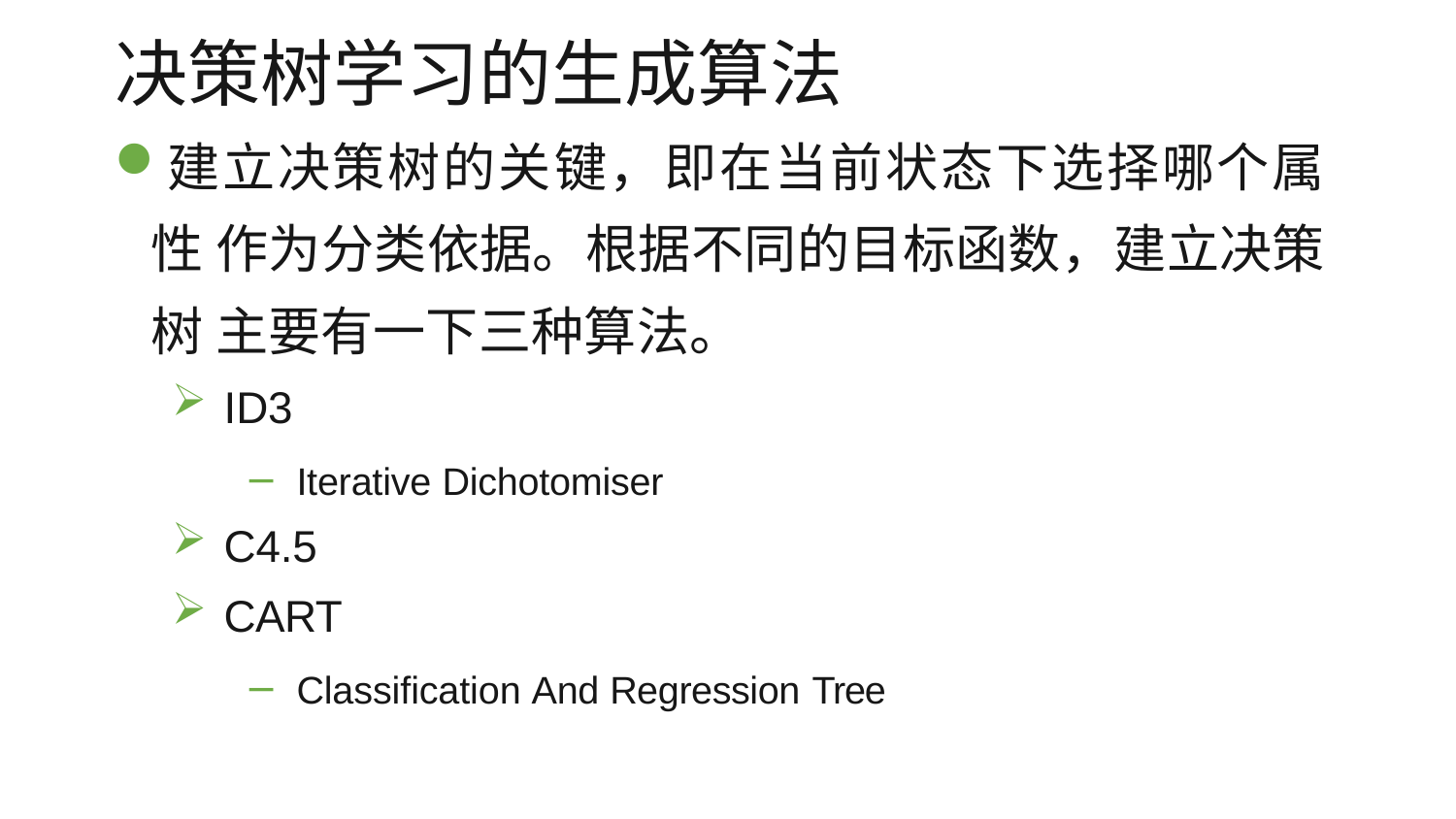

# 决策树学习的生成算法
建立决策树的关键，即在当前状态下选择哪个属性 作为分类依据。根据不同的目标函数，建立决策树 主要有一下三种算法。
ID3
Iterative Dichotomiser
C4.5
CART
Classification And Regression Tree